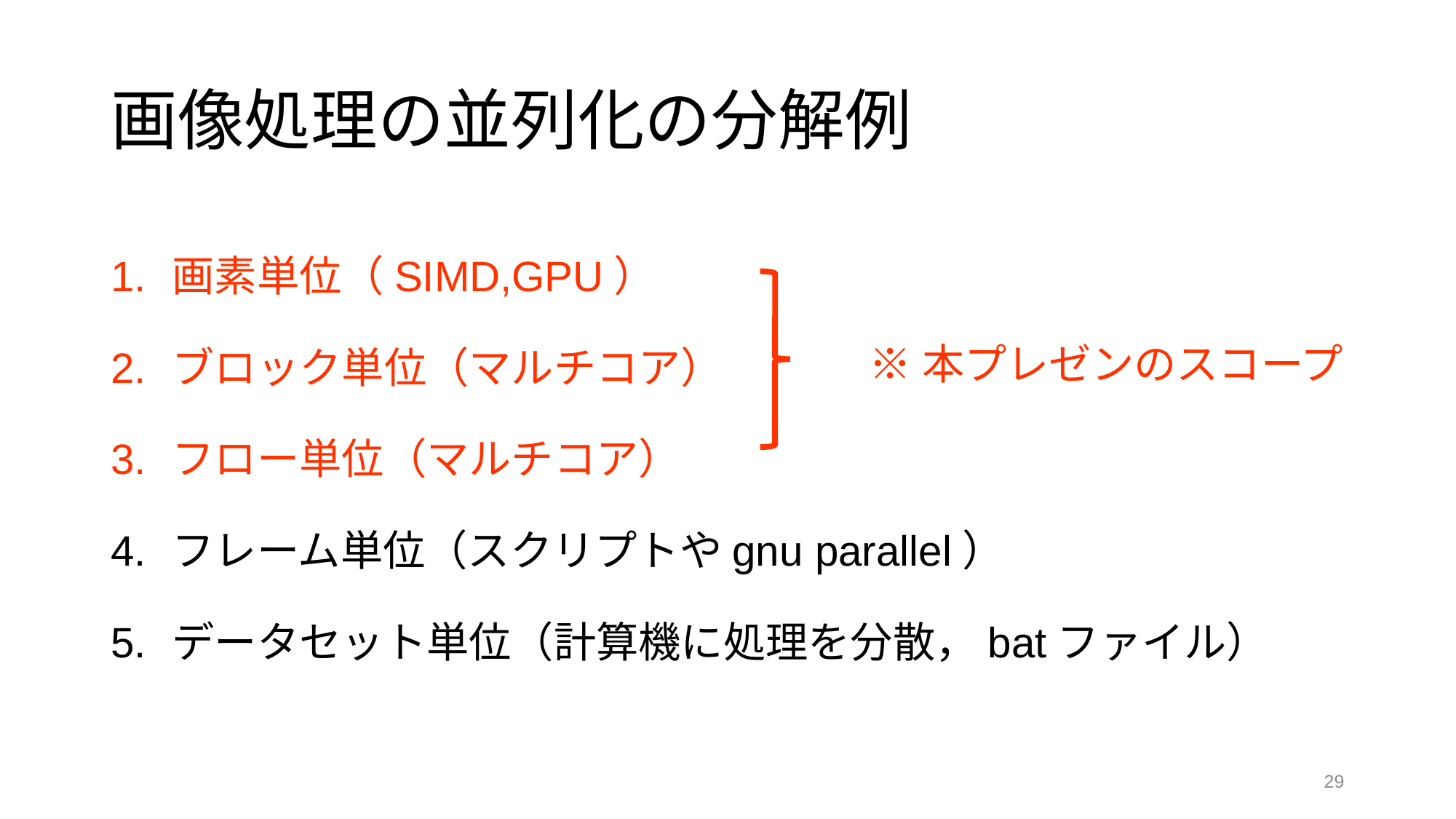

# 画像処理の並列化の分解例
画素単位（SIMD,GPU）
ブロック単位（マルチコア）
フロー単位（マルチコア）
フレーム単位（スクリプトやgnu parallel）
データセット単位（計算機に処理を分散，batファイル）

※本プレゼンのスコープ
29